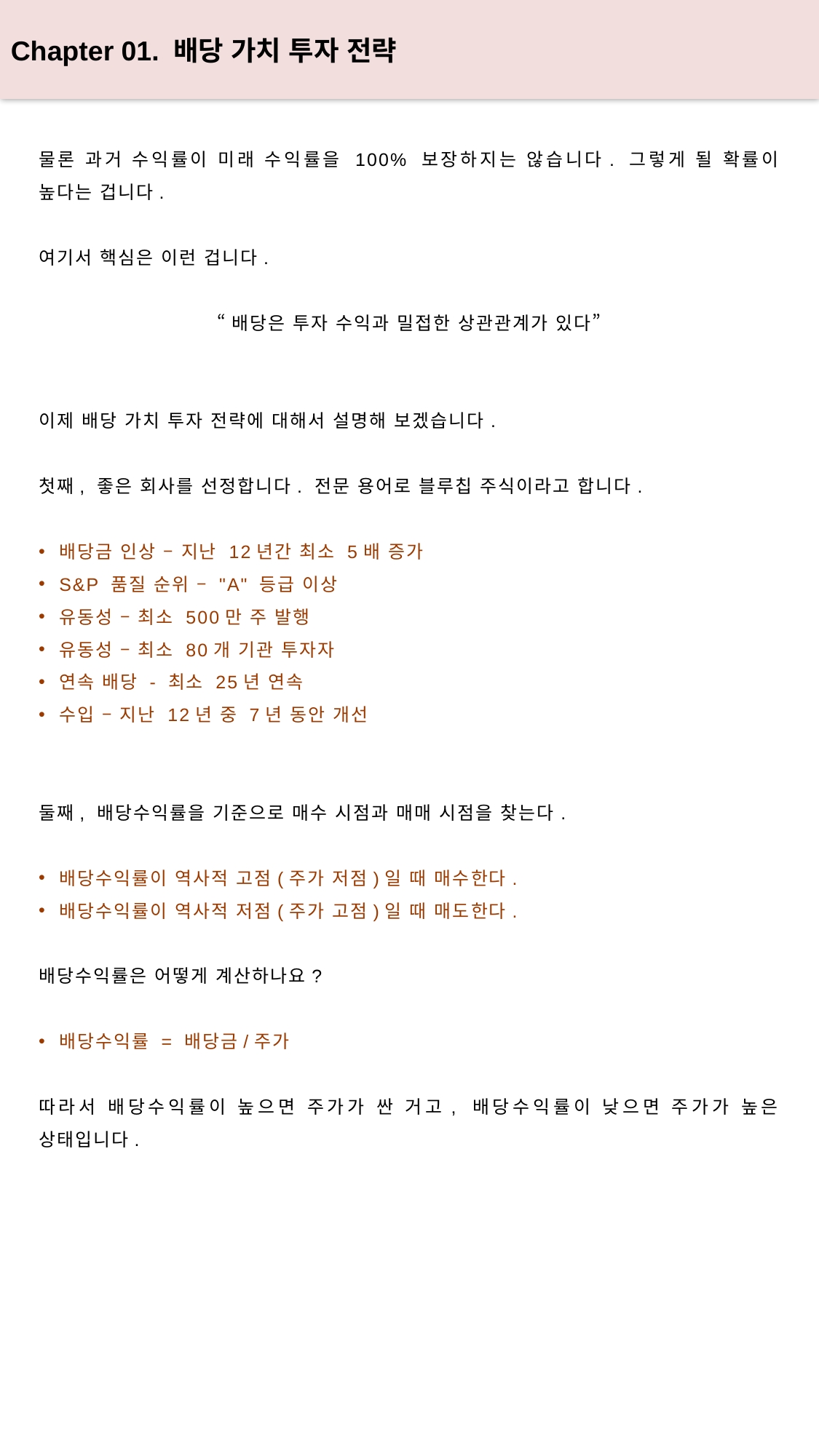

Chapter 01. 배당 가치 투자 전략
물론 과거 수익률이 미래 수익률을 100% 보장하지는 않습니다. 그렇게 될 확률이 높다는 겁니다.

여기서 핵심은 이런 겁니다.

“배당은 투자 수익과 밀접한 상관관계가 있다”

이제 배당 가치 투자 전략에 대해서 설명해 보겠습니다.

첫째, 좋은 회사를 선정합니다. 전문 용어로 블루칩 주식이라고 합니다.

배당금 인상 – 지난 12년간 최소 5배 증가
S&P 품질 순위 – "A" 등급 이상
유동성 – 최소 500만 주 발행
유동성 – 최소 80개 기관 투자자
연속 배당 - 최소 25년 연속
수입 – 지난 12년 중 7년 동안 개선

둘째, 배당수익률을 기준으로 매수 시점과 매매 시점을 찾는다.

배당수익률이 역사적 고점(주가 저점)일 때 매수한다.
배당수익률이 역사적 저점(주가 고점)일 때 매도한다.

배당수익률은 어떻게 계산하나요?

배당수익률 = 배당금/주가

따라서 배당수익률이 높으면 주가가 싼 거고, 배당수익률이 낮으면 주가가 높은 상태입니다.